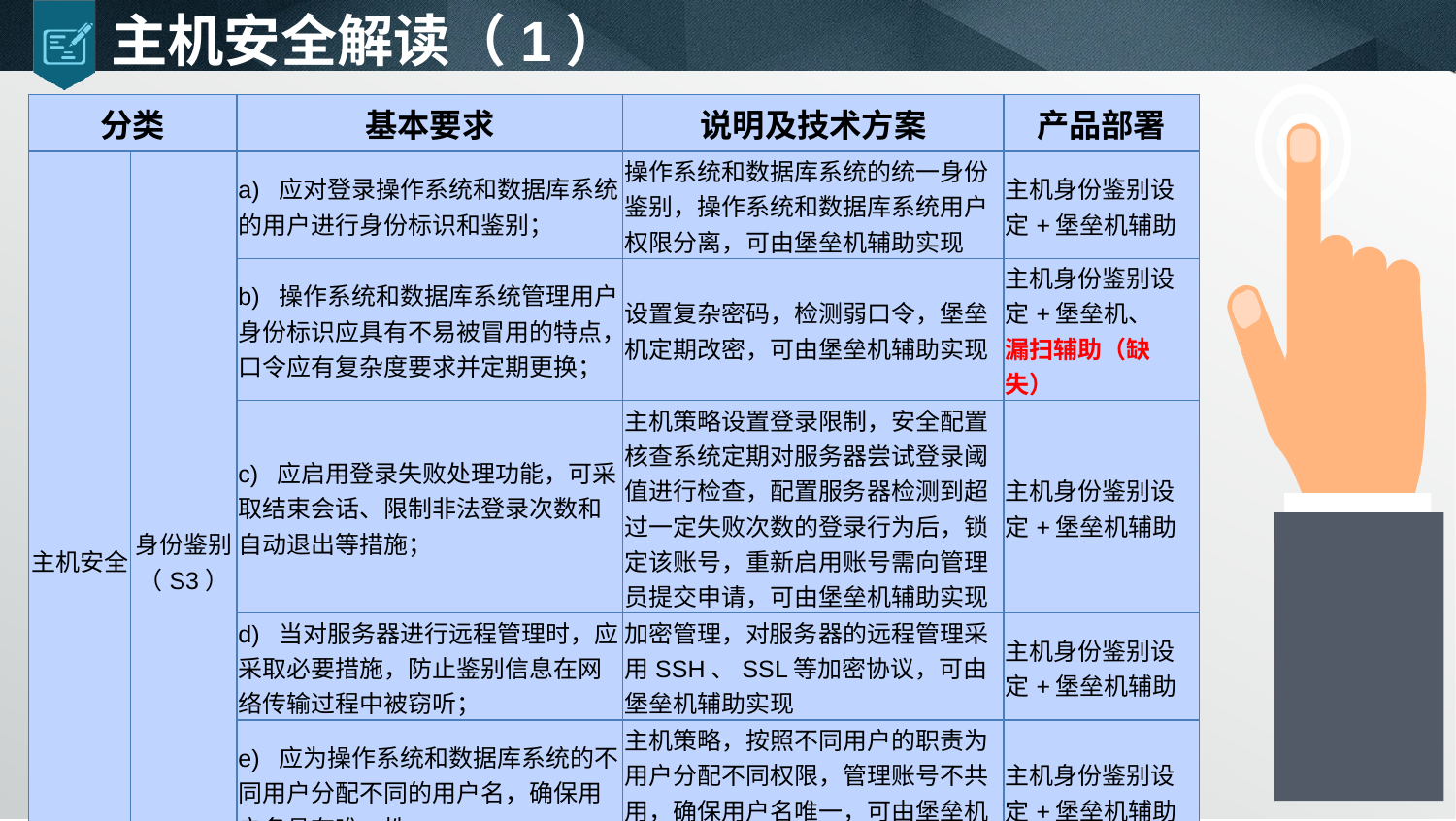

# 主机安全解读（1）

| 分类 |  | 基本要求 | 说明及技术方案 | 产品部署 |
| --- | --- | --- | --- | --- |
| 主机安全 | 身份鉴别（S3） | a) 应对登录操作系统和数据库系统的用户进行身份标识和鉴别； | 操作系统和数据库系统的统一身份鉴别，操作系统和数据库系统用户权限分离，可由堡垒机辅助实现 | 主机身份鉴别设定+堡垒机辅助 |
|  |  | b) 操作系统和数据库系统管理用户身份标识应具有不易被冒用的特点，口令应有复杂度要求并定期更换； | 设置复杂密码，检测弱口令，堡垒机定期改密，可由堡垒机辅助实现 | 主机身份鉴别设定+堡垒机、 漏扫辅助（缺失） |
|  |  | c) 应启用登录失败处理功能，可采取结束会话、限制非法登录次数和自动退出等措施； | 主机策略设置登录限制，安全配置核查系统定期对服务器尝试登录阈值进行检查，配置服务器检测到超过一定失败次数的登录行为后，锁定该账号，重新启用账号需向管理员提交申请，可由堡垒机辅助实现 | 主机身份鉴别设定+堡垒机辅助 |
|  |  | d) 当对服务器进行远程管理时，应采取必要措施，防止鉴别信息在网络传输过程中被窃听； | 加密管理，对服务器的远程管理采用SSH、SSL等加密协议，可由堡垒机辅助实现 | 主机身份鉴别设定+堡垒机辅助 |
|  |  | e) 应为操作系统和数据库系统的不同用户分配不同的用户名，确保用户名具有唯一性。 | 主机策略，按照不同用户的职责为用户分配不同权限，管理账号不共用，确保用户名唯一，可由堡垒机辅助实现 | 主机身份鉴别设定+堡垒机辅助 |
|  |  | f) 应采用两种或两种以上组合的鉴别技术对管理用户进行身份鉴别。 | 静态口令+动态口令/证书/生物识别/短信认证等技术，可由堡垒机辅助实现 | 主机身份鉴别设定+堡垒机辅助 |